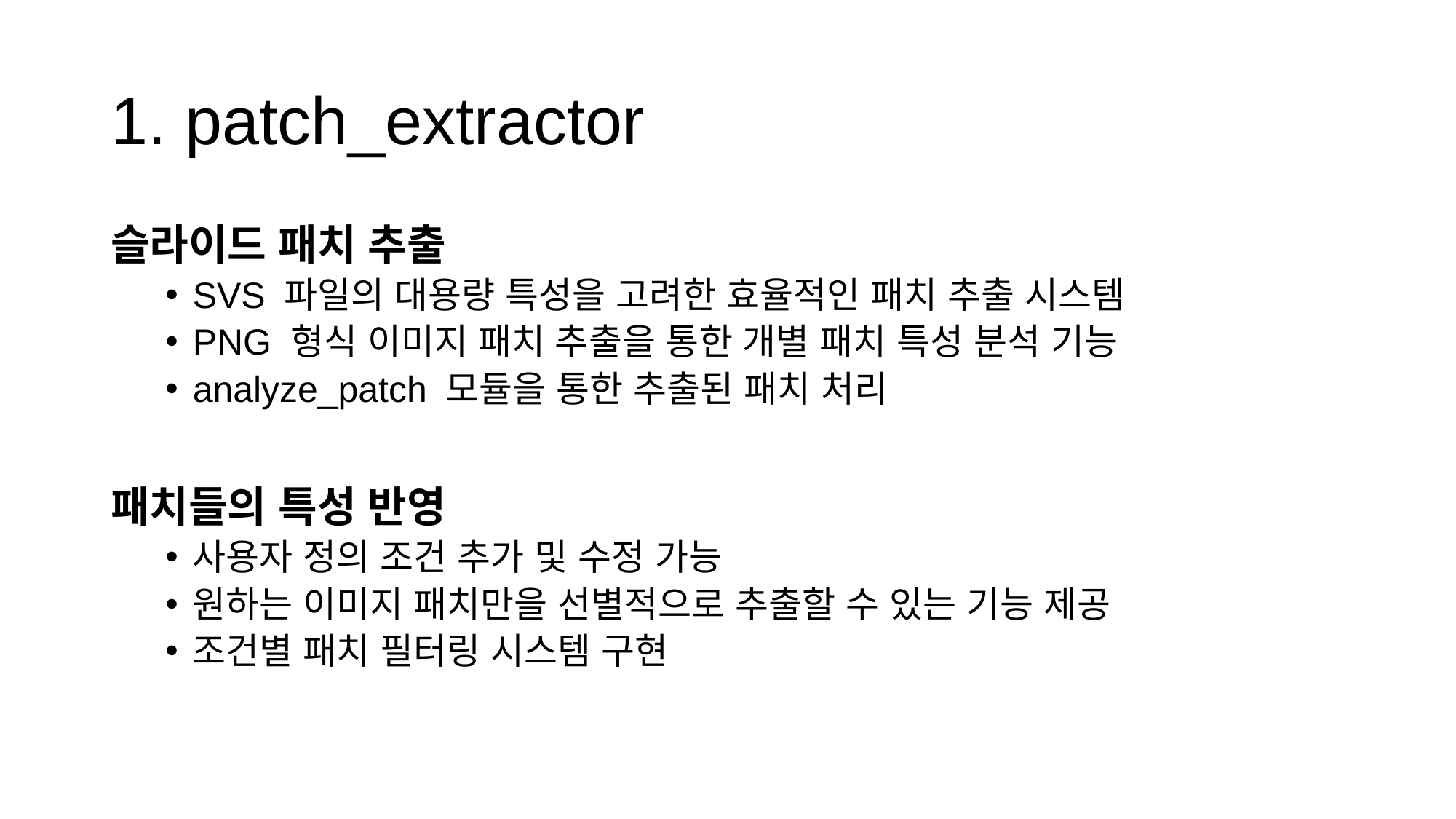

# 1. patch_extractor
슬라이드 패치 추출
SVS 파일의 대용량 특성을 고려한 효율적인 패치 추출 시스템
PNG 형식 이미지 패치 추출을 통한 개별 패치 특성 분석 기능
analyze_patch 모듈을 통한 추출된 패치 처리

패치들의 특성 반영
사용자 정의 조건 추가 및 수정 가능
원하는 이미지 패치만을 선별적으로 추출할 수 있는 기능 제공
조건별 패치 필터링 시스템 구현